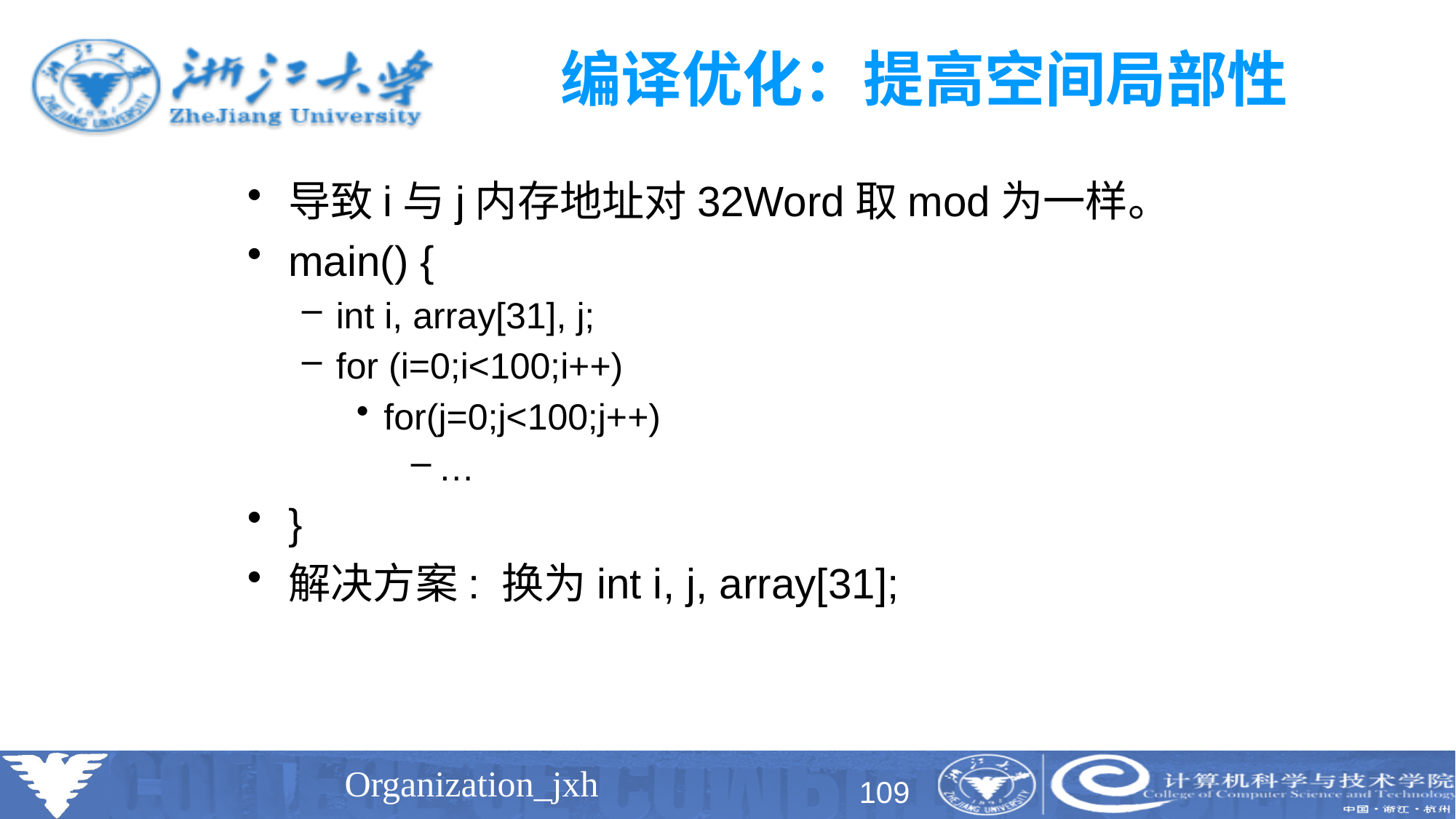

# 编译优化：提高空间局部性
导致i与j内存地址对32Word取mod为一样。
main() {
int i, array[31], j;
for (i=0;i<100;i++)
for(j=0;j<100;j++)
…
}
解决方案: 换为int i, j, array[31];